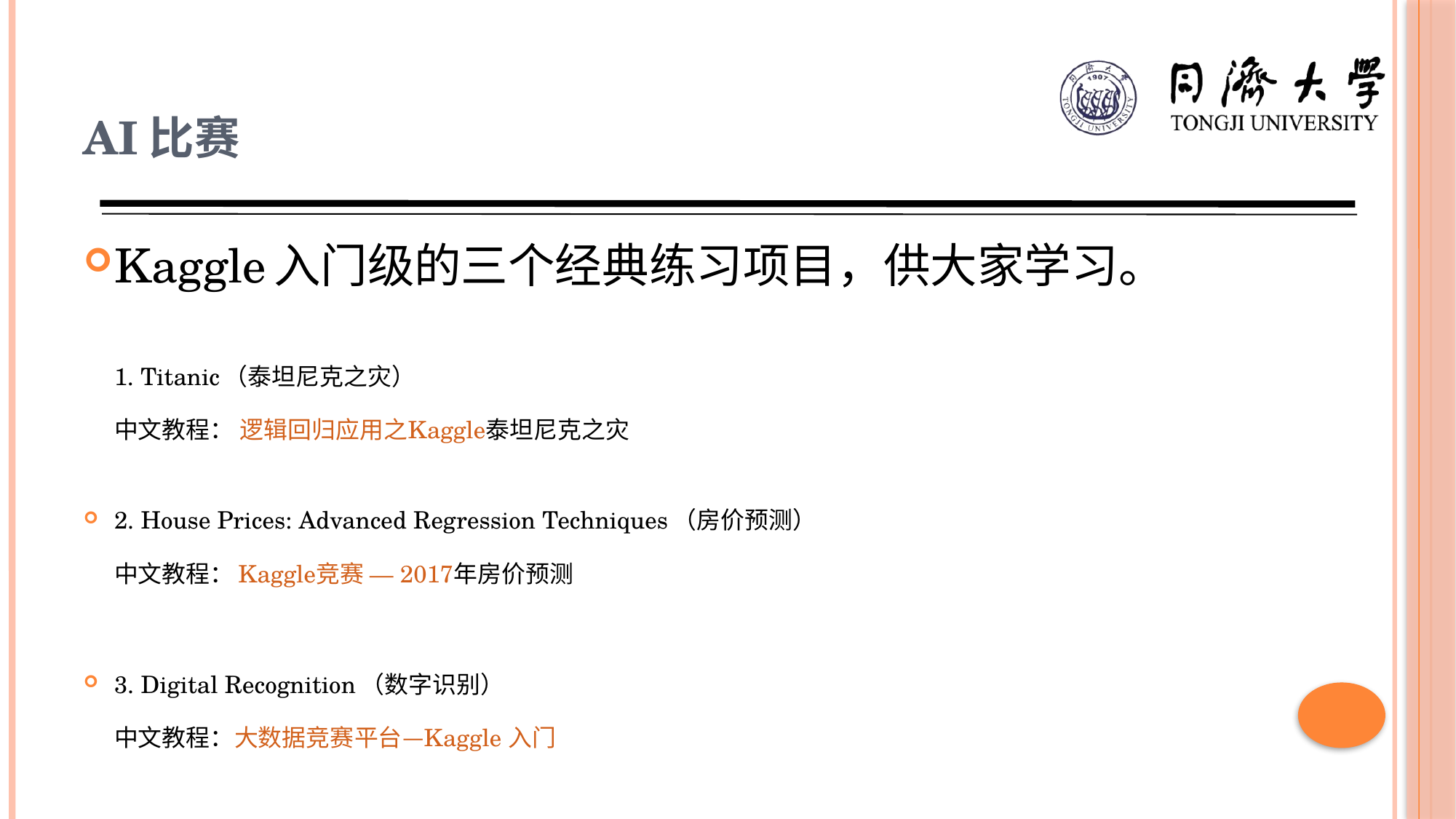

# AI比赛
Kaggle入门级的三个经典练习项目，供大家学习。
1. Titanic（泰坦尼克之灾）
中文教程： 逻辑回归应用之Kaggle泰坦尼克之灾
2. House Prices: Advanced Regression Techniques（房价预测）
中文教程：Kaggle竞赛 — 2017年房价预测
3. Digital Recognition（数字识别）
中文教程：大数据竞赛平台—Kaggle 入门